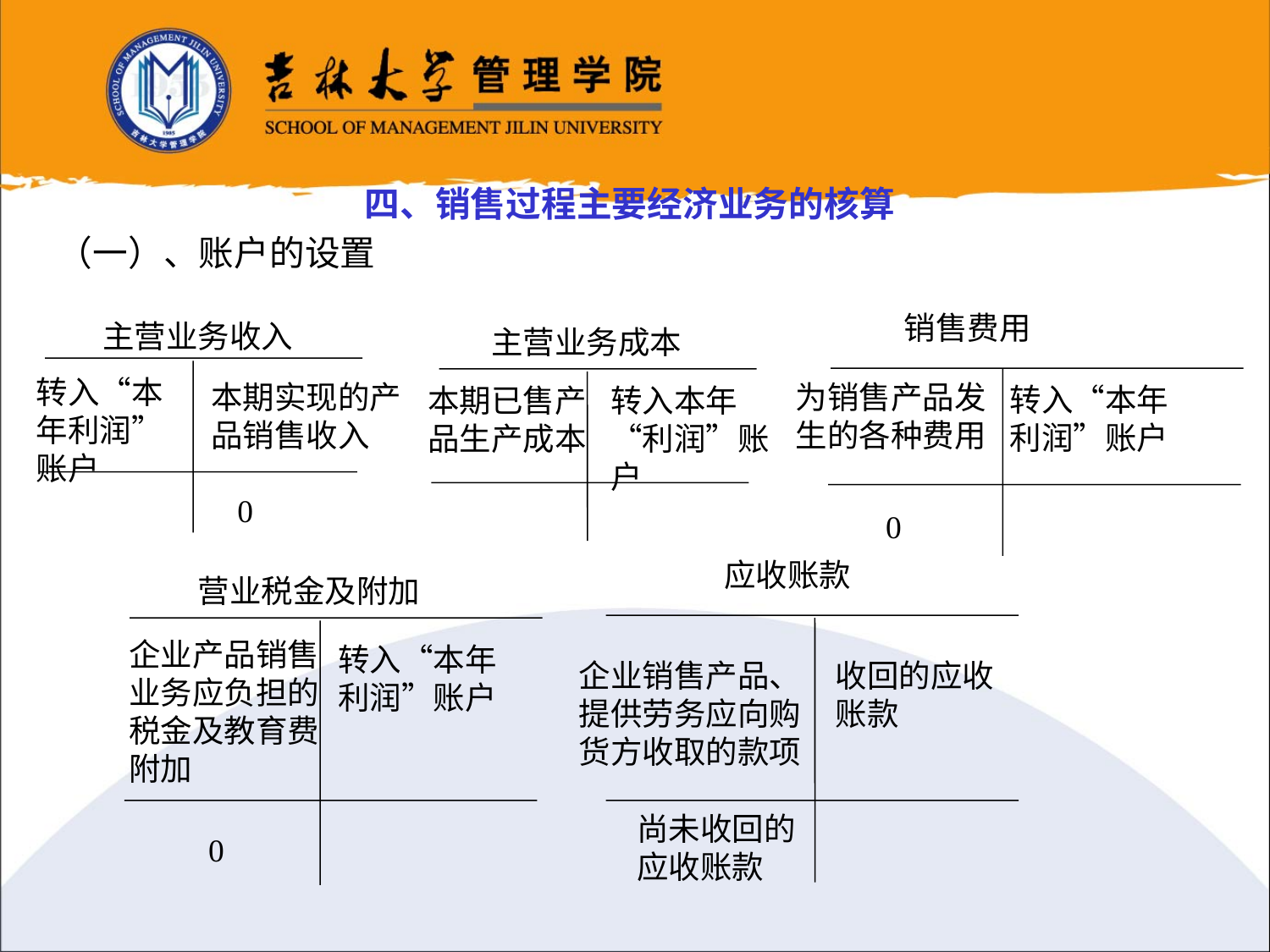

四、销售过程主要经济业务的核算
（一）、账户的设置
销售费用

为销售产品发生的各种费用
转入“本年利润”账户

0
主营业务收入

转入“本年利润”账户
本期实现的产品销售收入

0
主营业务成本

本期已售产品生产成本
转入本年“利润”账户

应收账款

企业销售产品、提供劳务应向购货方收取的款项
收回的应收账款

尚未收回的应收账款
营业税金及附加

企业产品销售业务应负担的税金及教育费附加
转入“本年利润”账户

0
80